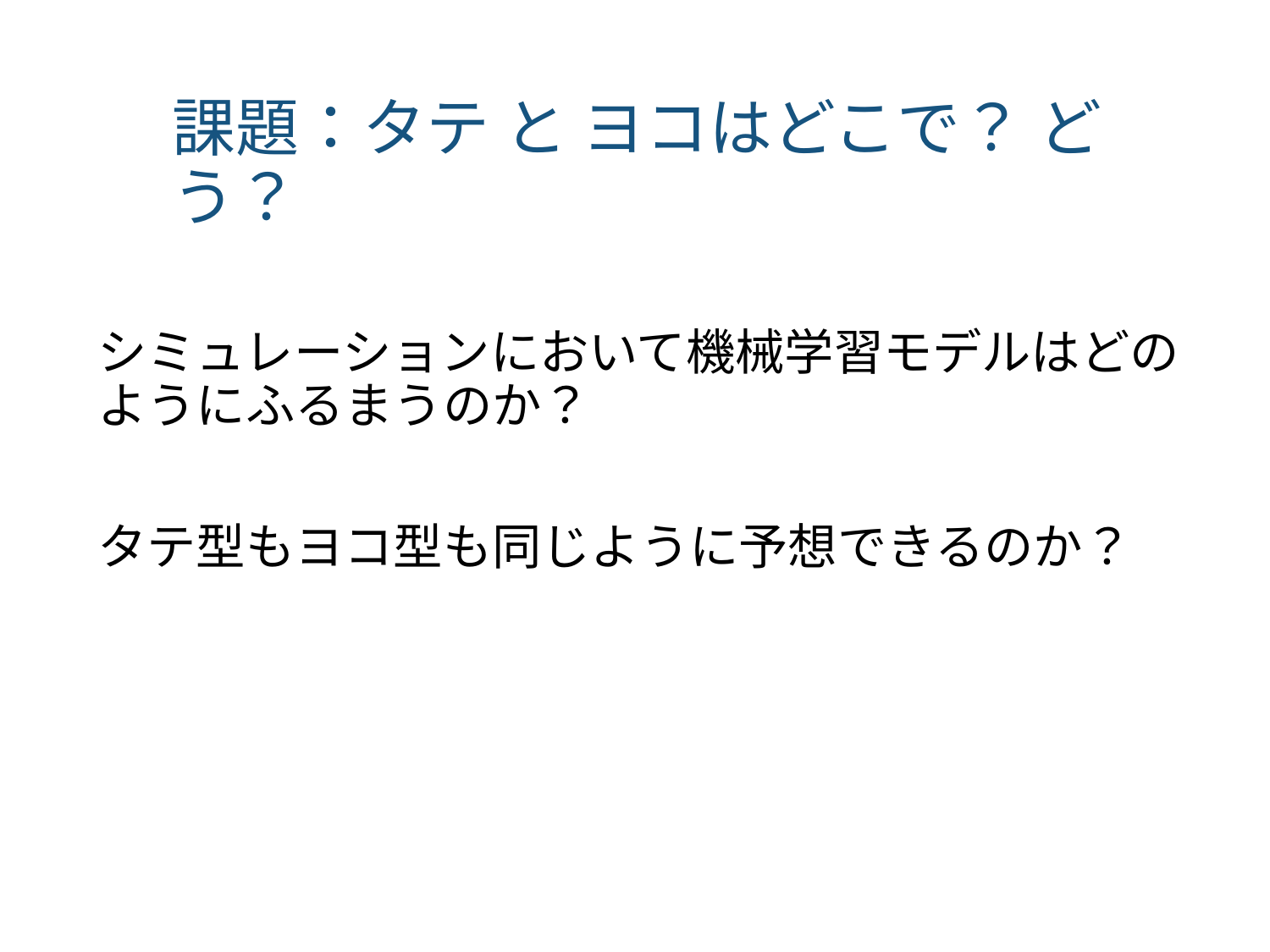

# 課題：タテ と ヨコはどこで？ どう？

シミュレーションにおいて機械学習モデルはどのようにふるまうのか？

タテ型もヨコ型も同じように予想できるのか？